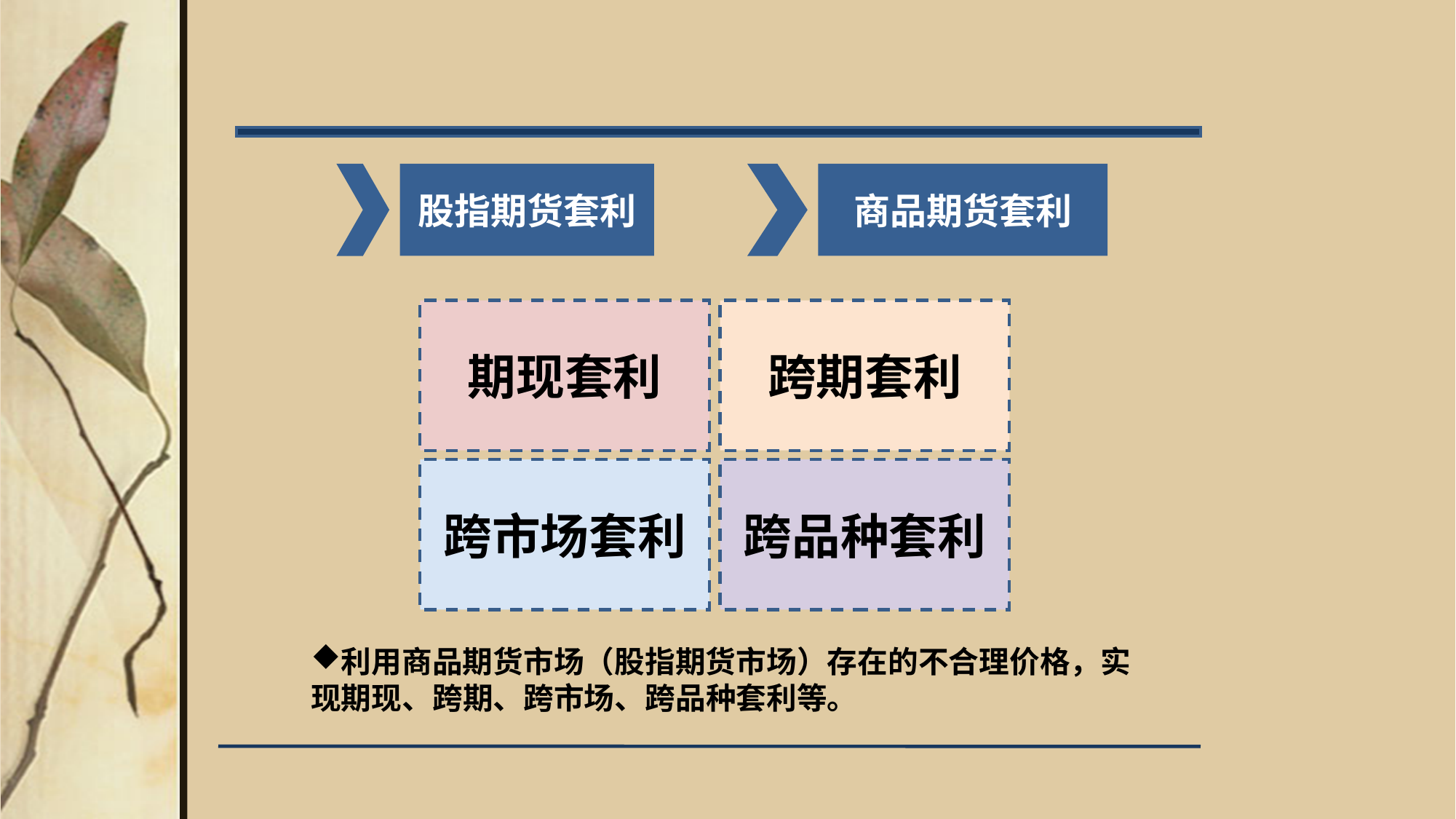

股指期货套利

商品期货套利
期现套利
跨期套利
跨市场套利
跨品种套利
利用商品期货市场（股指期货市场）存在的不合理价格，实现期现、跨期、跨市场、跨品种套利等。